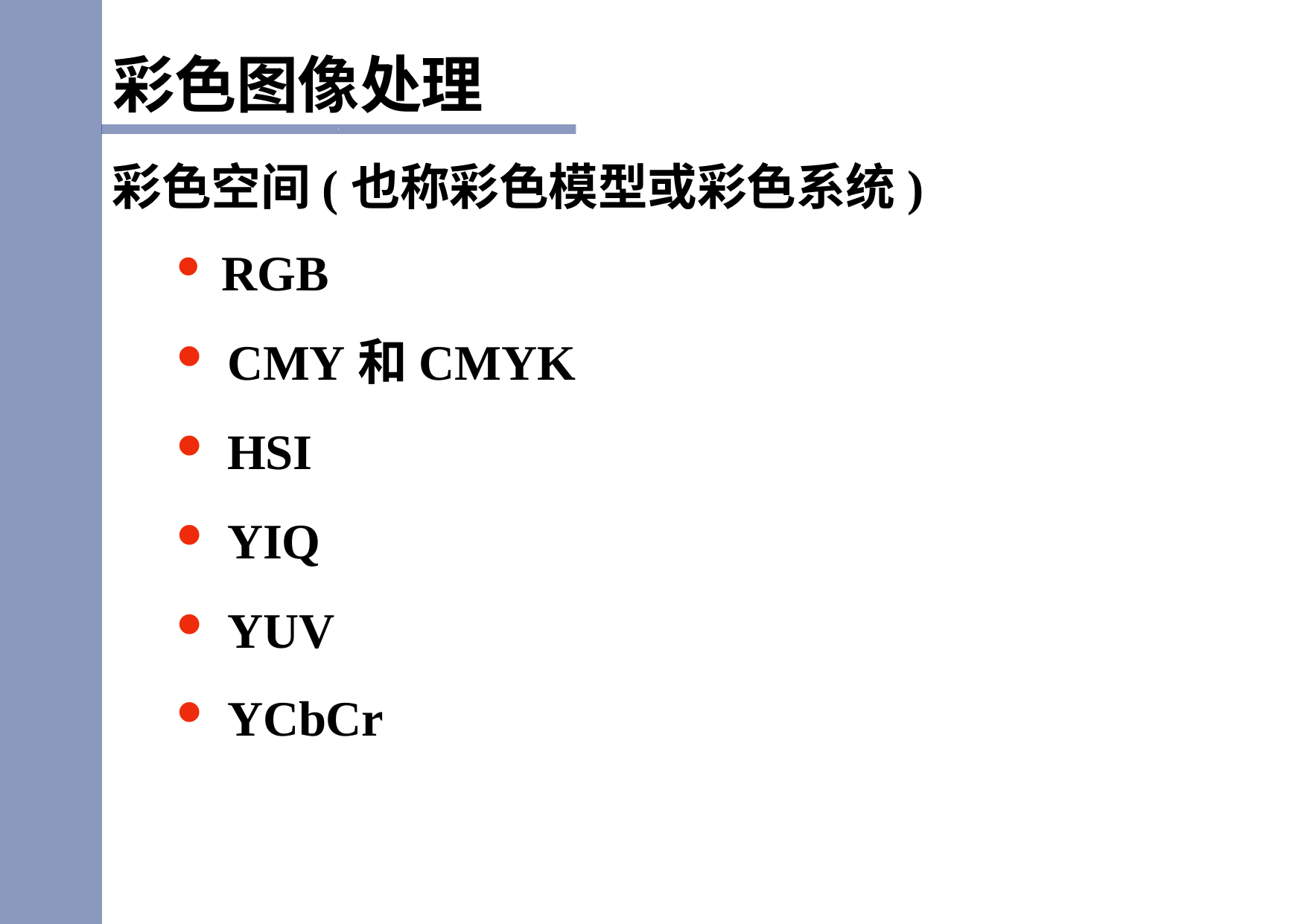

彩色图像处理
彩色空间(也称彩色模型或彩色系统)

RGB
CMY和CMYK
HSI
YIQ
YUV
YCbCr